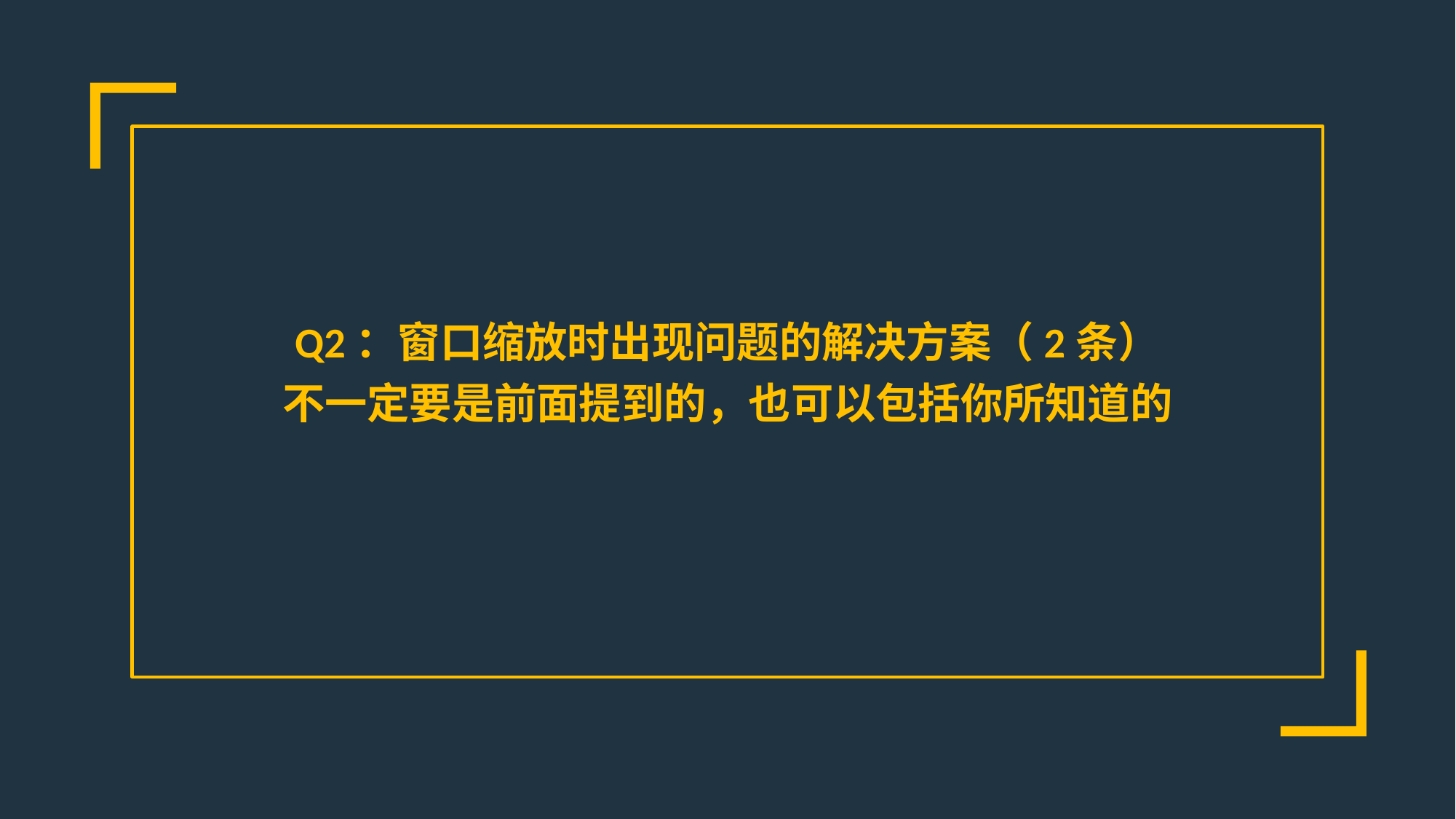

Q2：窗口缩放时出现问题的解决方案（2条）
不一定要是前面提到的，也可以包括你所知道的